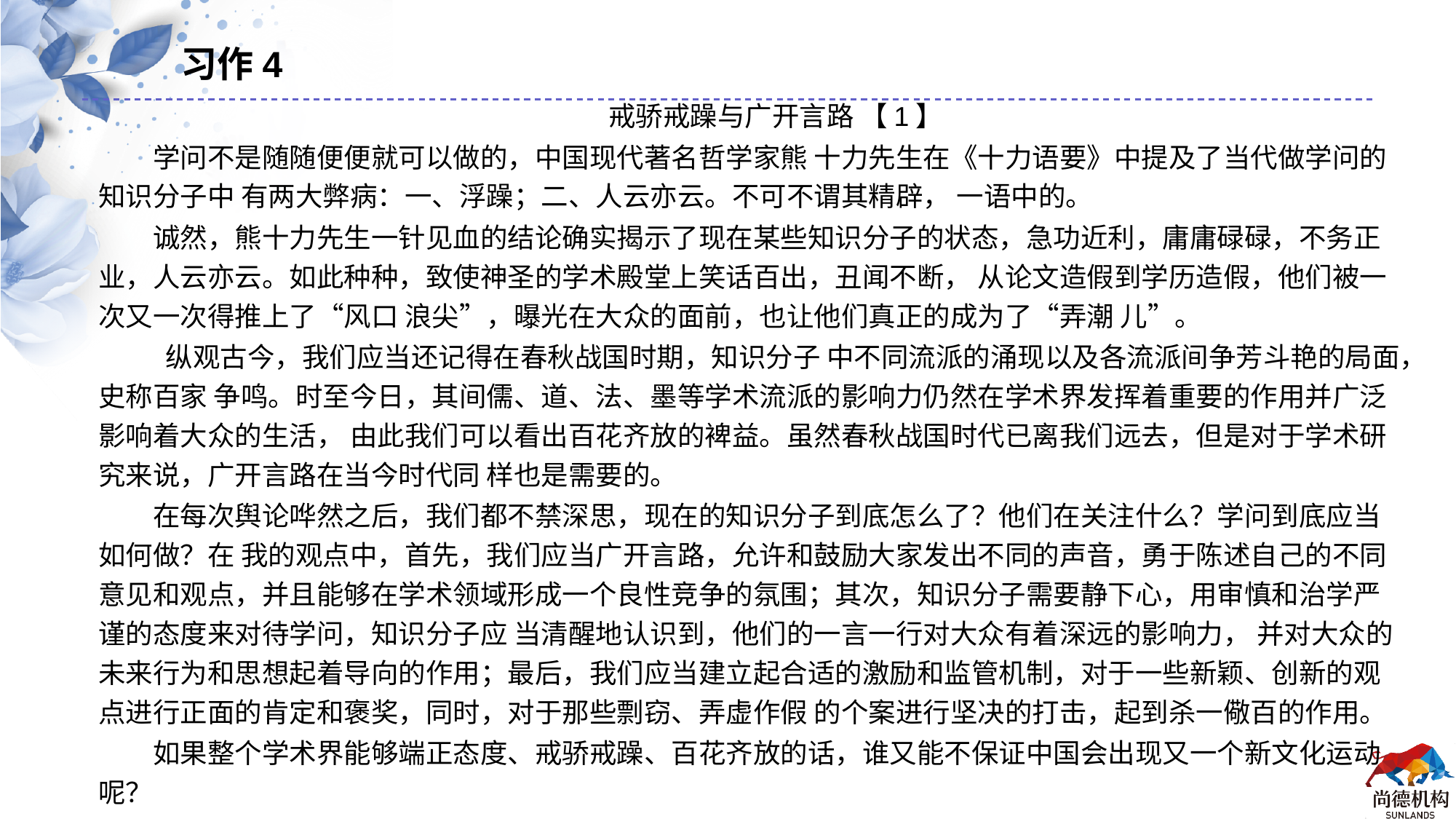

习作4
戒骄戒躁与广开言路 【1】
学问不是随随便便就可以做的，中国现代著名哲学家熊 十力先生在《十力语要》中提及了当代做学问的知识分子中 有两大弊病：一、浮躁；二、人云亦云。不可不谓其精辟， 一语中的。
诚然，熊十力先生一针见血的结论确实揭示了现在某些知识分子的状态，急功近利，庸庸碌碌，不务正业，人云亦云。如此种种，致使神圣的学术殿堂上笑话百出，丑闻不断， 从论文造假到学历造假，他们被一次又一次得推上了“风口 浪尖”，曝光在大众的面前，也让他们真正的成为了“弄潮 儿”。
 纵观古今，我们应当还记得在春秋战国时期，知识分子 中不同流派的涌现以及各流派间争芳斗艳的局面，史称百家 争鸣。时至今日，其间儒、道、法、墨等学术流派的影响力仍然在学术界发挥着重要的作用并广泛影响着大众的生活， 由此我们可以看出百花齐放的裨益。虽然春秋战国时代已离我们远去，但是对于学术研究来说，广开言路在当今时代同 样也是需要的。
在每次舆论哗然之后，我们都不禁深思，现在的知识分子到底怎么了？他们在关注什么？学问到底应当如何做？在 我的观点中，首先，我们应当广开言路，允许和鼓励大家发出不同的声音，勇于陈述自己的不同意见和观点，并且能够在学术领域形成一个良性竞争的氛围；其次，知识分子需要静下心，用审慎和治学严谨的态度来对待学问，知识分子应 当清醒地认识到，他们的一言一行对大众有着深远的影响力， 并对大众的未来行为和思想起着导向的作用；最后，我们应当建立起合适的激励和监管机制，对于一些新颖、创新的观 点进行正面的肯定和褒奖，同时，对于那些剽窃、弄虚作假 的个案进行坚决的打击，起到杀一儆百的作用。
如果整个学术界能够端正态度、戒骄戒躁、百花齐放的话，谁又能不保证中国会出现又一个新文化运动呢？